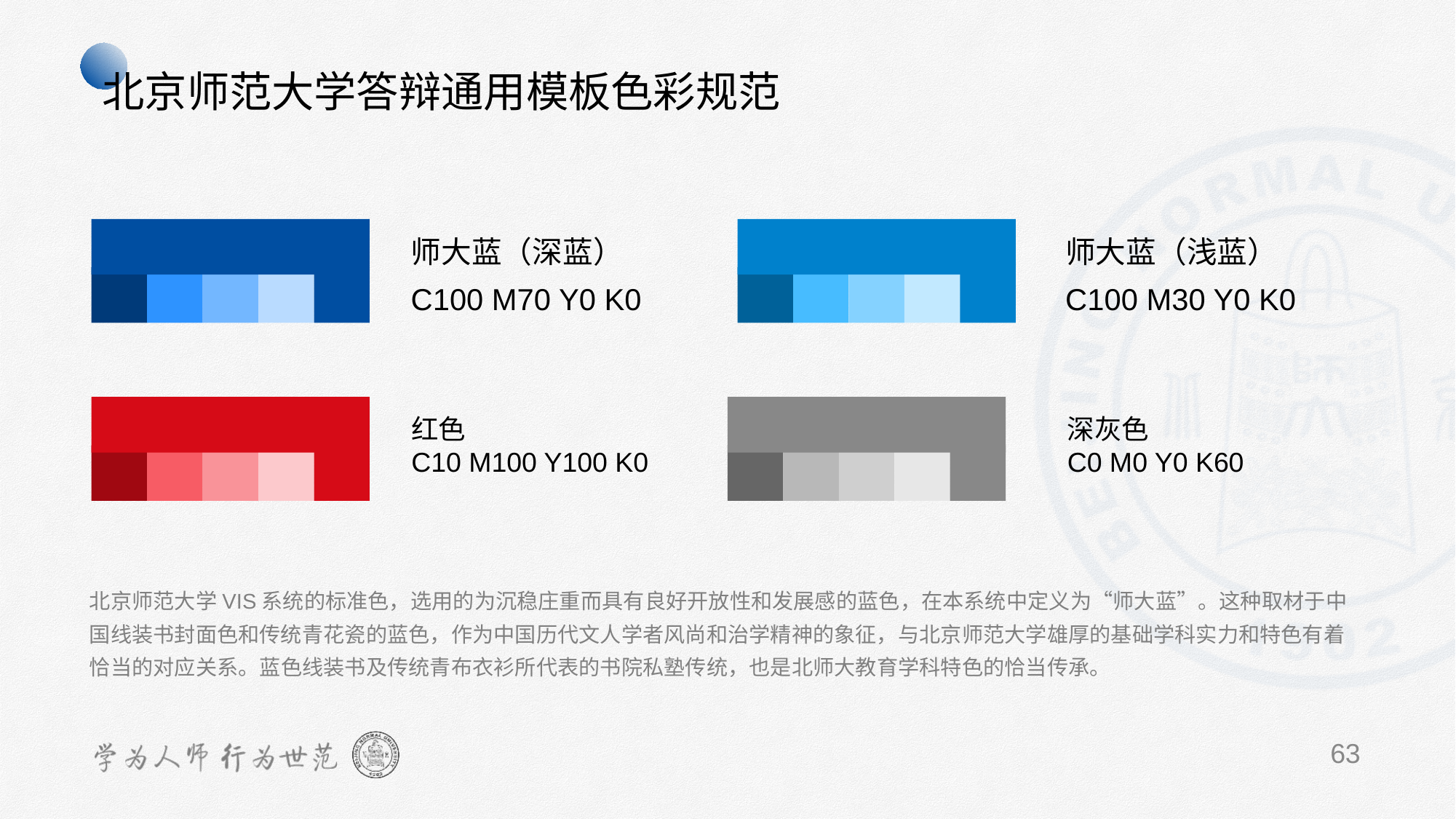

北京师范大学答辩通用模板色彩规范
师大蓝（深蓝）
C100 M70 Y0 K0
师大蓝（浅蓝）
C100 M30 Y0 K0

红色
C10 M100 Y100 K0
深灰色
C0 M0 Y0 K60
北京师范大学VIS系统的标准色，选用的为沉稳庄重而具有良好开放性和发展感的蓝色，在本系统中定义为“师大蓝”。这种取材于中国线装书封面色和传统青花瓷的蓝色，作为中国历代文人学者风尚和治学精神的象征，与北京师范大学雄厚的基础学科实力和特色有着恰当的对应关系。蓝色线装书及传统青布衣衫所代表的书院私塾传统，也是北师大教育学科特色的恰当传承。